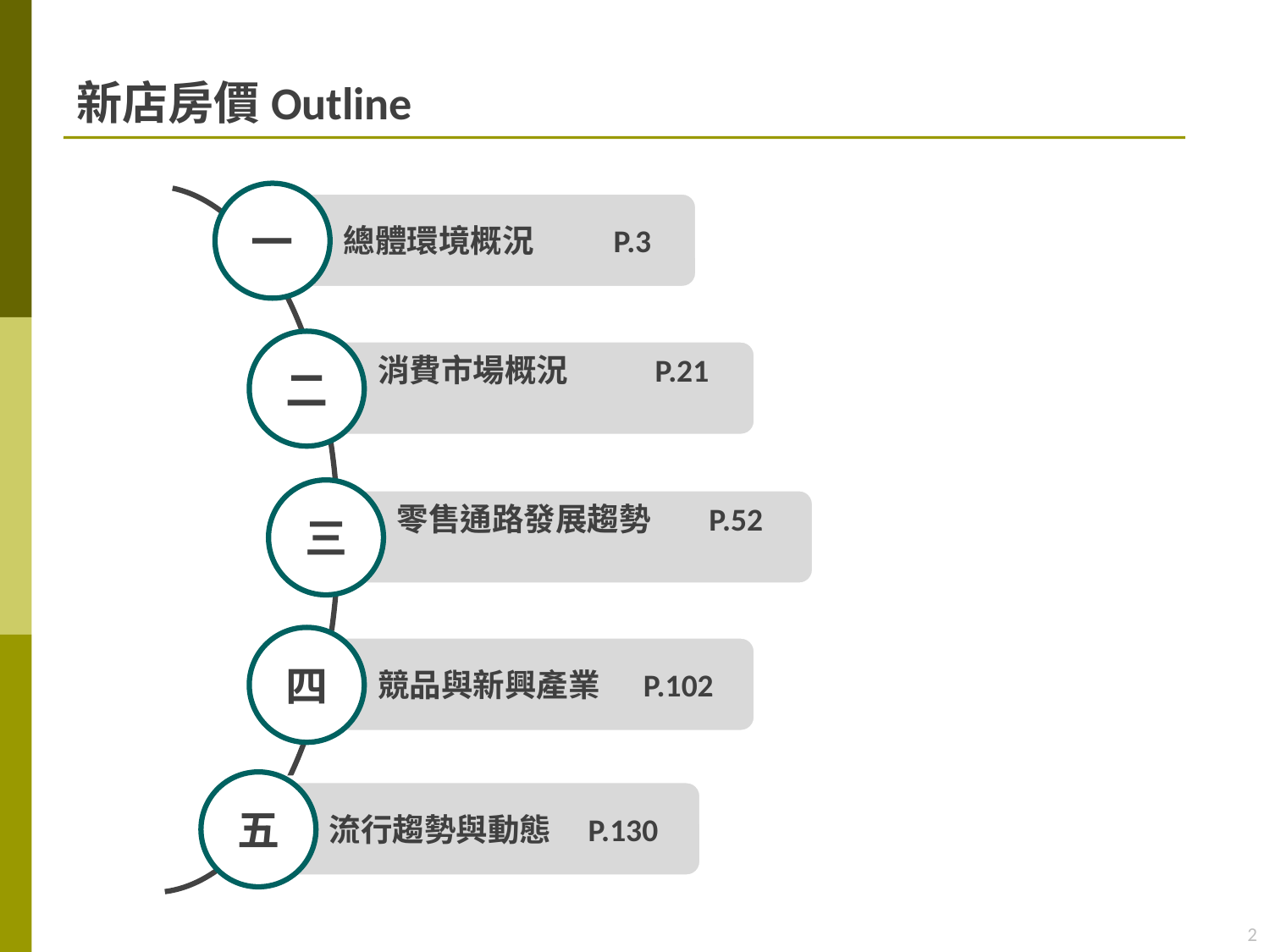

# 新店房價Outline
一

     總體環境概況          P.3
二
     消費市場概況           P.21
三
     零售通路發展趨勢       P.52
四
     競品與新興產業     P.102
五
     流行趨勢與動態    P.130
2